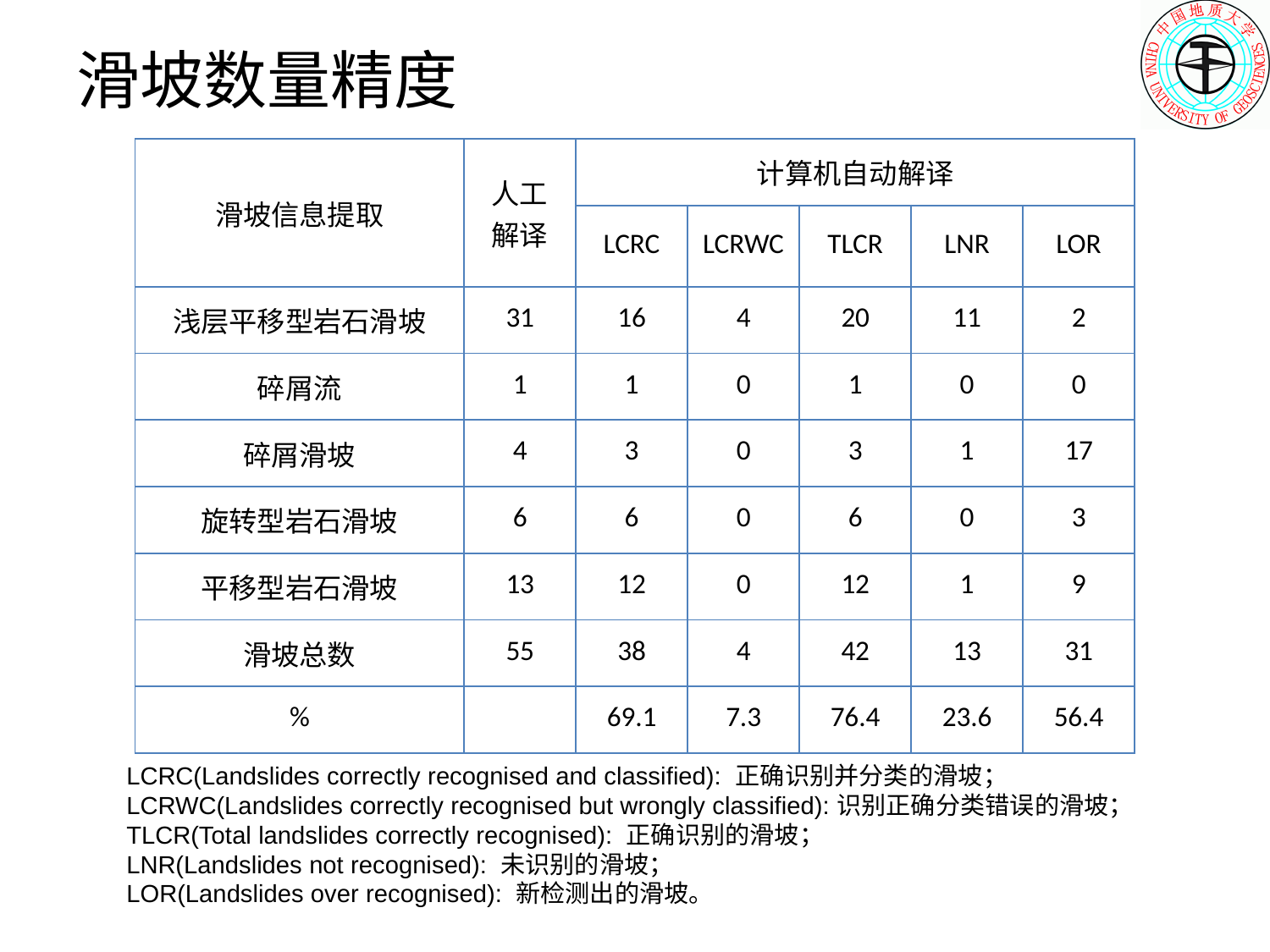

# 滑坡数量精度
| 滑坡信息提取 | 人工 解译 | 计算机自动解译 |  |  |  |  |
| --- | --- | --- | --- | --- | --- | --- |
|  |  | LCRC | LCRWC | TLCR | LNR | LOR |
| 浅层平移型岩石滑坡 | 31 | 16 | 4 | 20 | 11 | 2 |
| 碎屑流 | 1 | 1 | 0 | 1 | 0 | 0 |
| 碎屑滑坡 | 4 | 3 | 0 | 3 | 1 | 17 |
| 旋转型岩石滑坡 | 6 | 6 | 0 | 6 | 0 | 3 |
| 平移型岩石滑坡 | 13 | 12 | 0 | 12 | 1 | 9 |
| 滑坡总数 | 55 | 38 | 4 | 42 | 13 | 31 |
| % |  | 69.1 | 7.3 | 76.4 | 23.6 | 56.4 |
LCRC(Landslides correctly recognised and classified): 正确识别并分类的滑坡；
LCRWC(Landslides correctly recognised but wrongly classified):识别正确分类错误的滑坡；
TLCR(Total landslides correctly recognised): 正确识别的滑坡；
LNR(Landslides not recognised): 未识别的滑坡；
LOR(Landslides over recognised): 新检测出的滑坡。